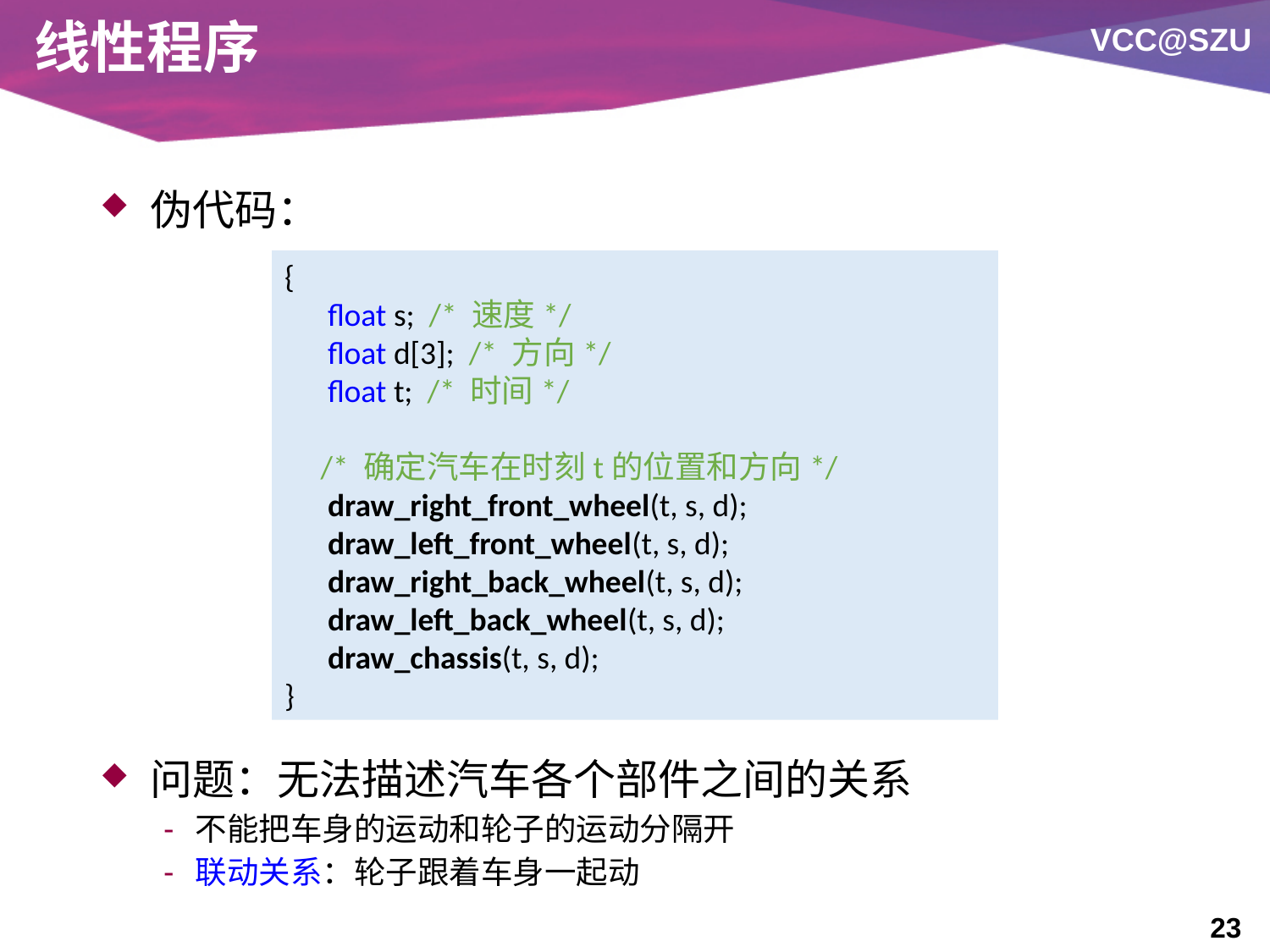

# 线性程序
伪代码：

问题：无法描述汽车各个部件之间的关系
不能把车身的运动和轮子的运动分隔开
联动关系：轮子跟着车身一起动

{
      float s;  /* 速度*/
      float d[3];  /* 方向*/
      float t;  /* 时间*/

     /* 确定汽车在时刻t的位置和方向*/
      draw_right_front_wheel(t, s, d);
      draw_left_front_wheel(t, s, d);
      draw_right_back_wheel(t, s, d);
      draw_left_back_wheel(t, s, d);
      draw_chassis(t, s, d);
}
23